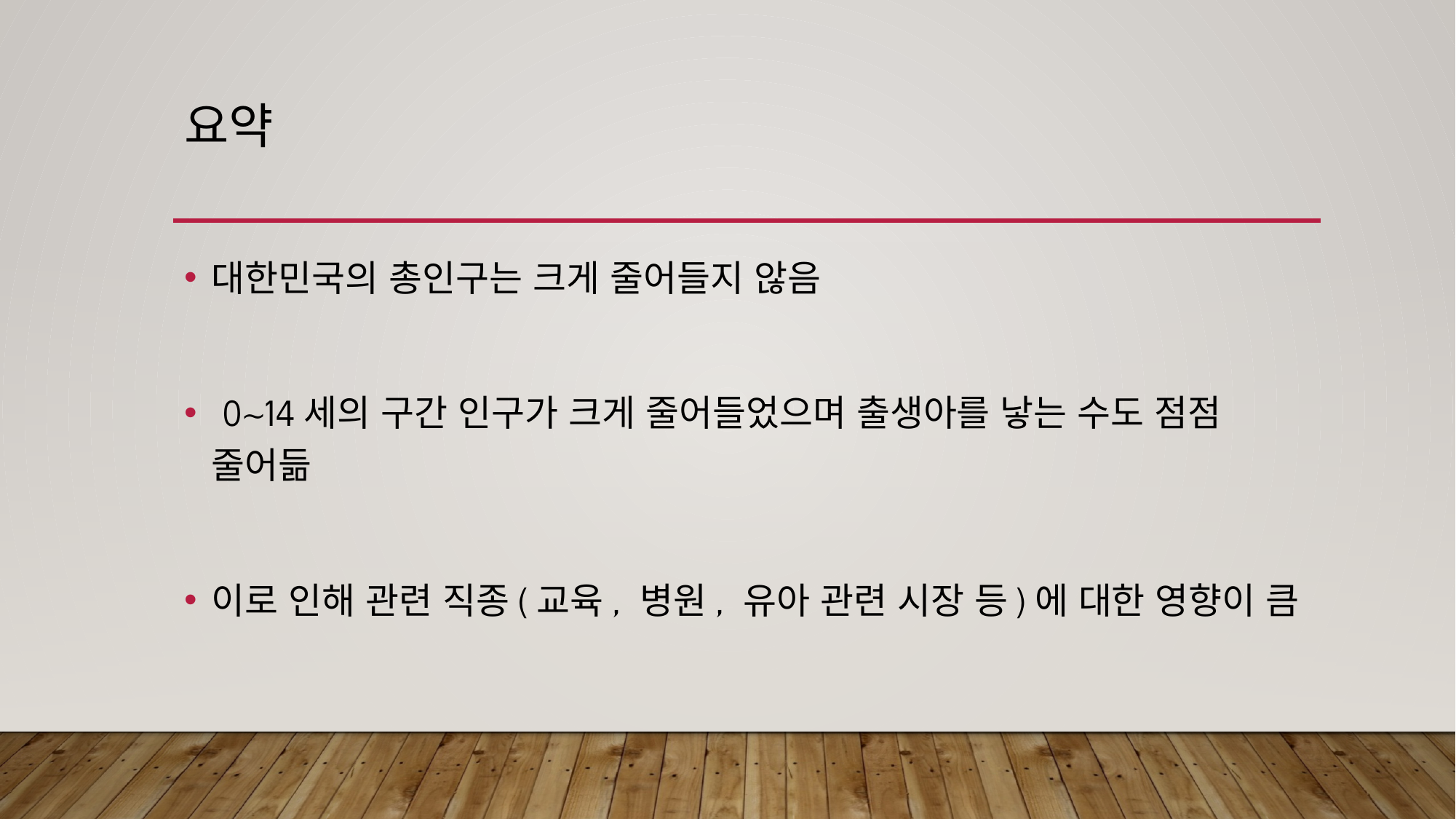

# 요약
대한민국의 총인구는 크게 줄어들지 않음

 0~14세의 구간 인구가 크게 줄어들었으며 출생아를 낳는 수도 점점 줄어듦

이로 인해 관련 직종(교육, 병원, 유아 관련 시장 등)에 대한 영향이 큼